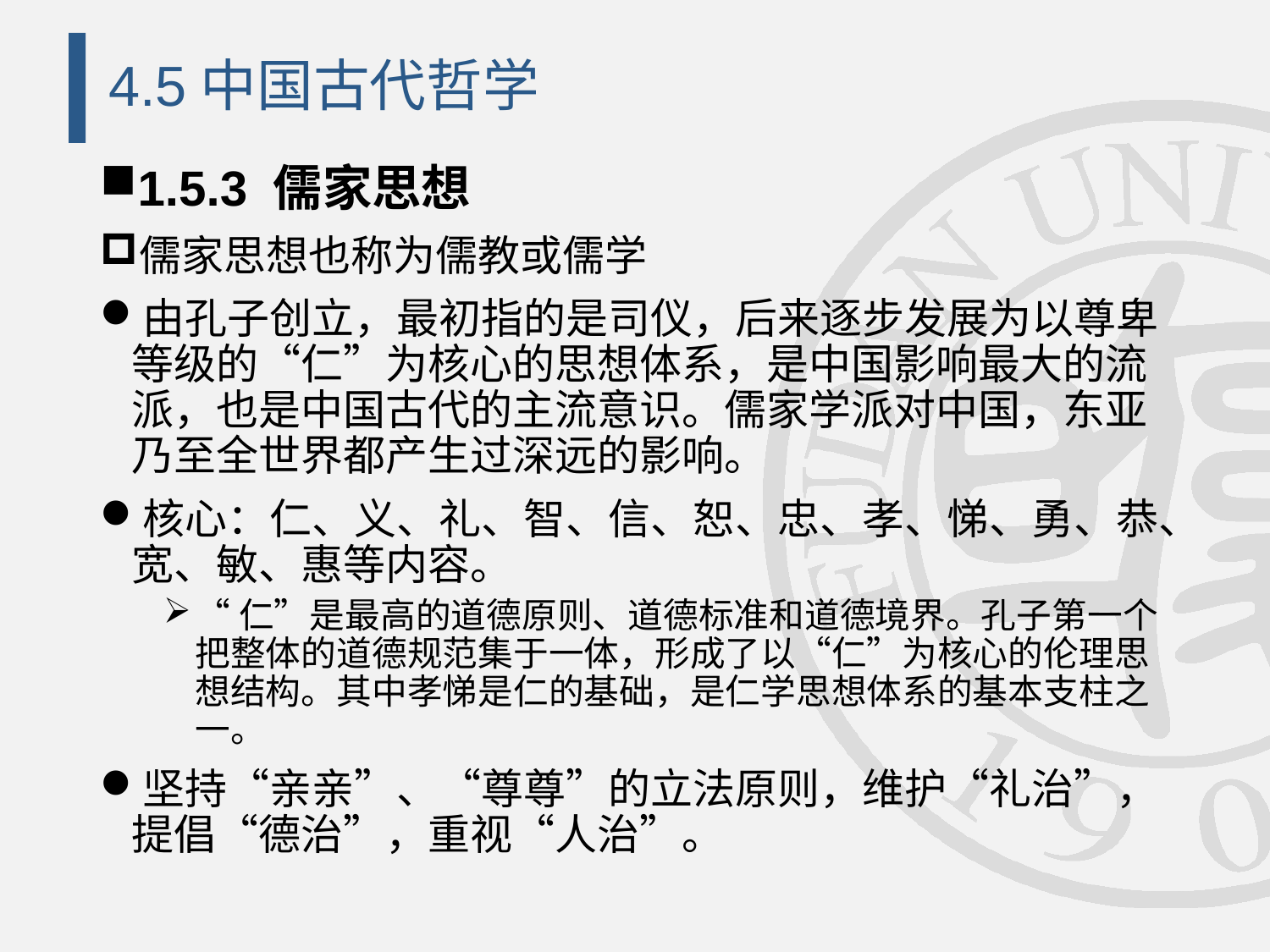

# 4.5中国古代哲学
1.5.3 儒家思想
儒家思想也称为儒教或儒学
由孔子创立，最初指的是司仪，后来逐步发展为以尊卑等级的“仁”为核心的思想体系，是中国影响最大的流派，也是中国古代的主流意识。儒家学派对中国，东亚乃至全世界都产生过深远的影响。
核心：仁、义、礼、智、信、恕、忠、孝、悌、勇、恭、宽、敏、惠等内容。
“仁”是最高的道德原则、道德标准和道德境界。孔子第一个把整体的道德规范集于一体，形成了以“仁”为核心的伦理思想结构。其中孝悌是仁的基础，是仁学思想体系的基本支柱之一。
坚持“亲亲”、“尊尊”的立法原则，维护“礼治”，提倡“德治”，重视“人治”。